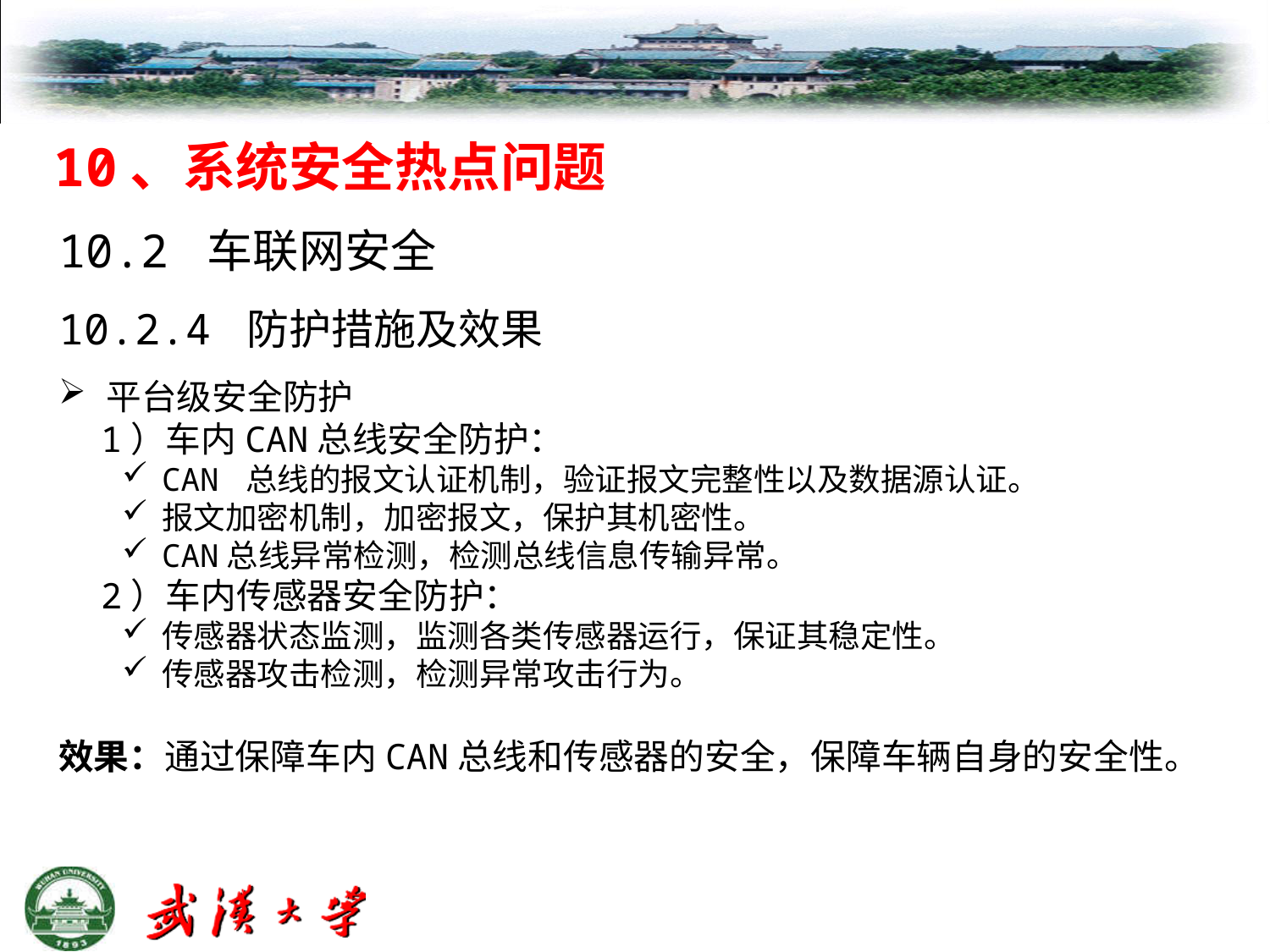

10、系统安全热点问题
10.2 车联网安全
10.2.4 防护措施及效果
平台级安全防护
  1）车内CAN总线安全防护：
CAN 总线的报文认证机制，验证报文完整性以及数据源认证。
报文加密机制，加密报文，保护其机密性。
CAN总线异常检测，检测总线信息传输异常。
  2）车内传感器安全防护：
传感器状态监测，监测各类传感器运行，保证其稳定性。
传感器攻击检测，检测异常攻击行为。

效果：通过保障车内CAN总线和传感器的安全，保障车辆自身的安全性。